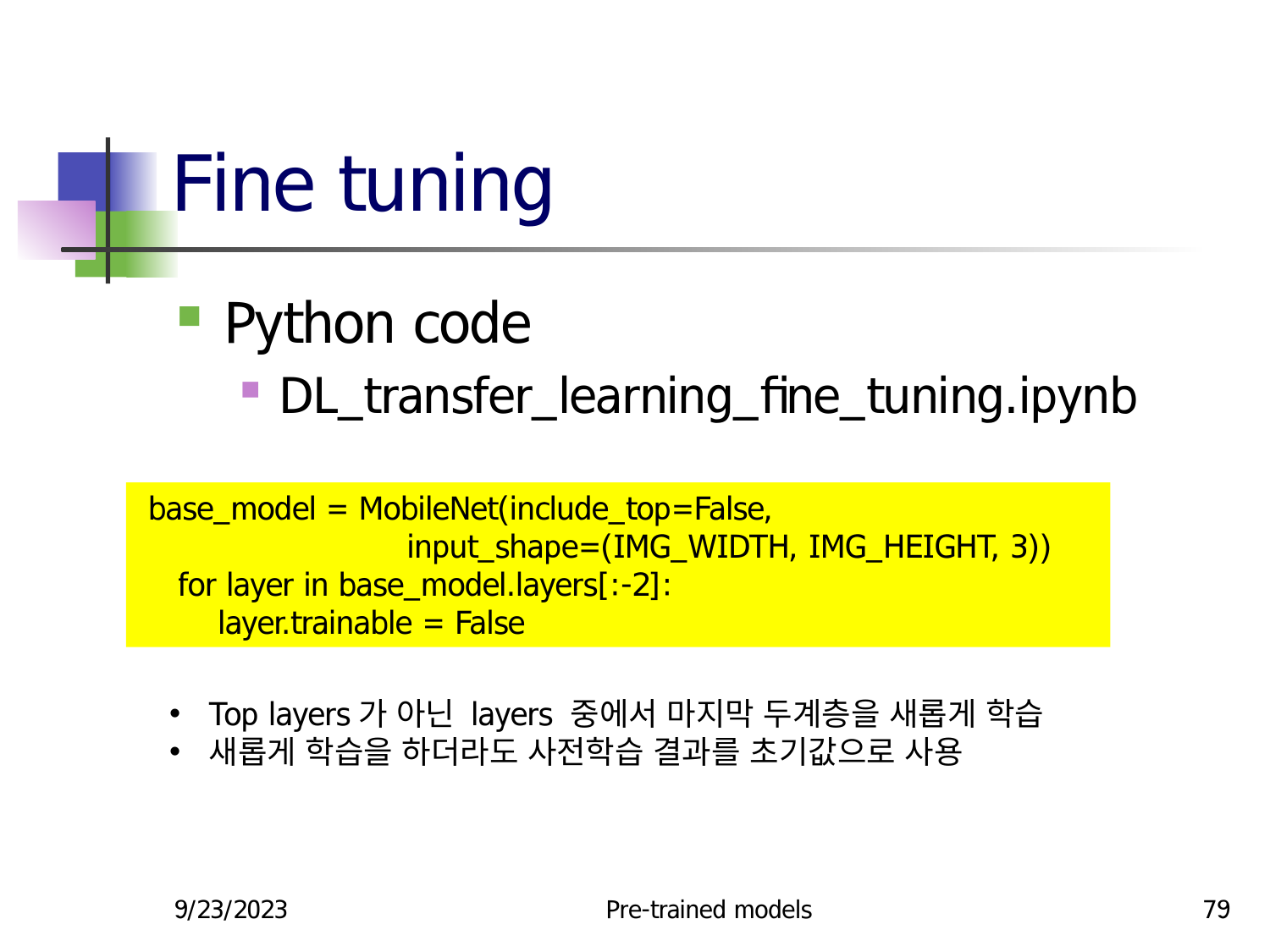

# Fine tuning
Python code
DL_transfer_learning_fine_tuning.ipynb
 base_model = MobileNet(include_top=False,
                           input_shape=(IMG_WIDTH, IMG_HEIGHT, 3))
    for layer in base_model.layers[:-2]:
        layer.trainable = False
Top layers가 아닌 layers 중에서 마지막 두계층을 새롭게 학습
새롭게 학습을 하더라도 사전학습 결과를 초기값으로 사용
9/23/2023
Pre-trained models
79